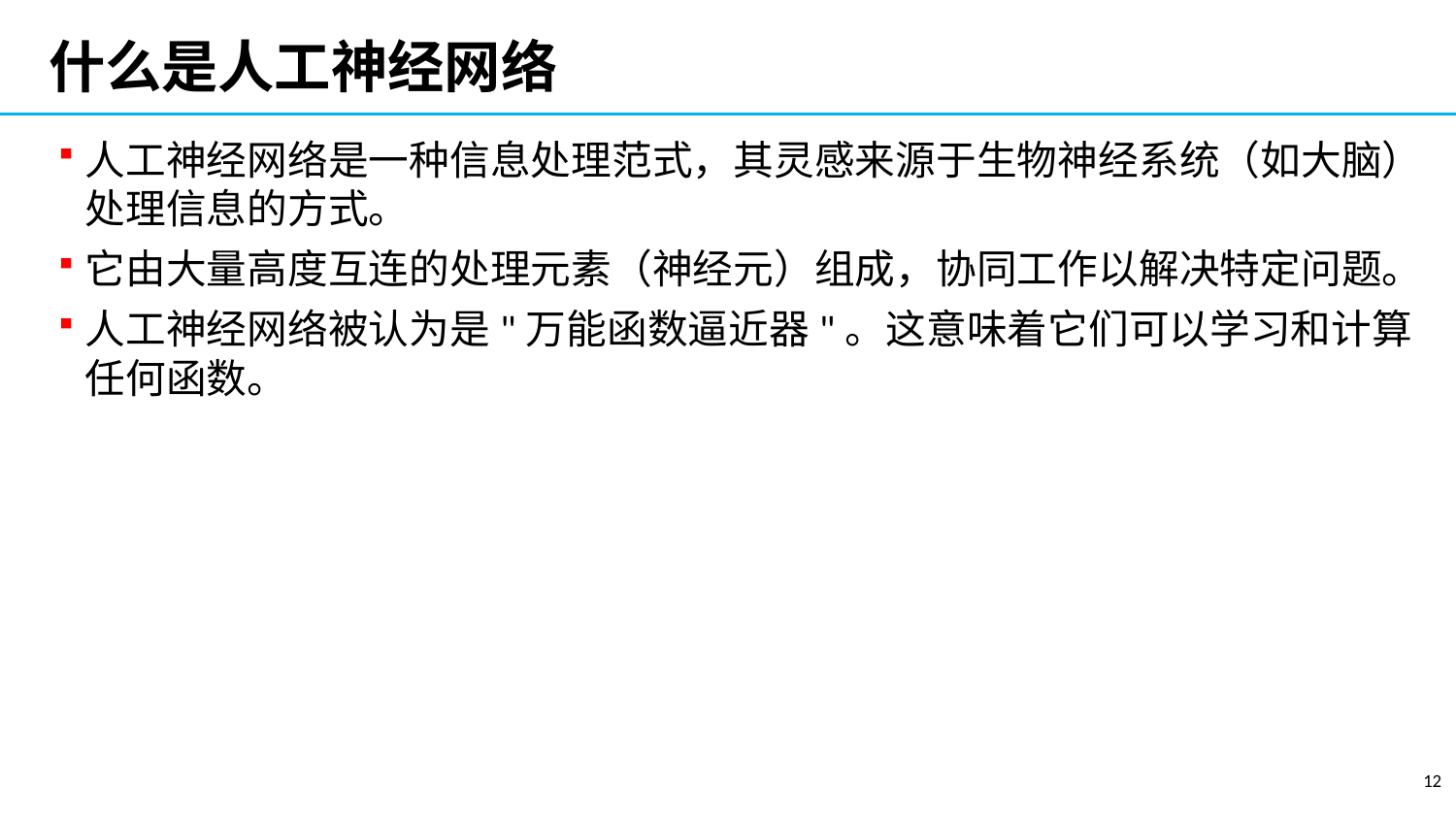

# 什么是人工神经网络

人工神经网络是一种信息处理范式，其灵感来源于生物神经系统（如大脑）处理信息的方式。
它由大量高度互连的处理元素（神经元）组成，协同工作以解决特定问题。
人工神经网络被认为是"万能函数逼近器"。这意味着它们可以学习和计算任何函数。
12